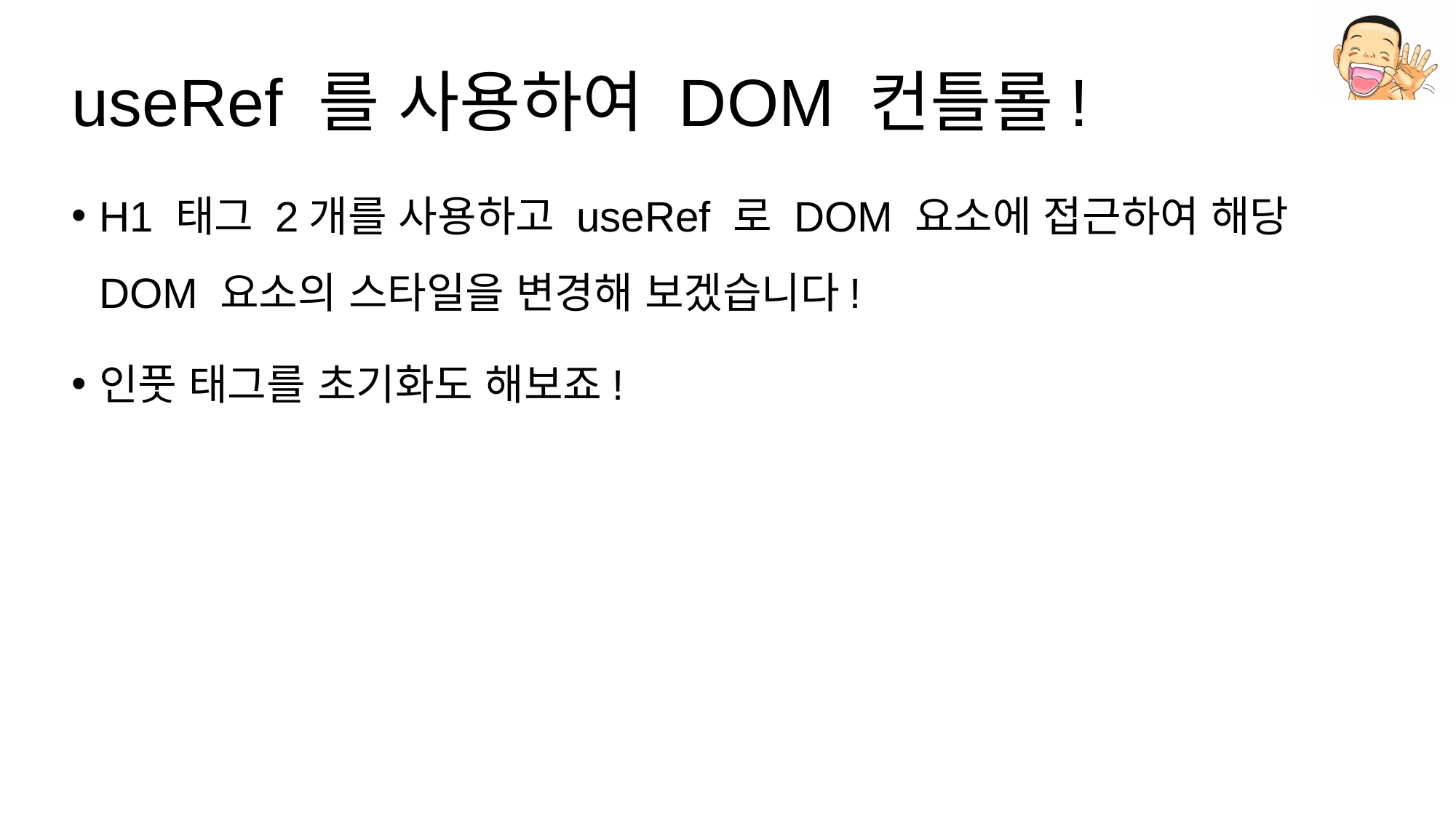

# useRef 를 사용하여 DOM 컨틀롤!
H1 태그 2개를 사용하고 useRef 로 DOM 요소에 접근하여 해당 DOM 요소의 스타일을 변경해 보겠습니다!
인풋 태그를 초기화도 해보죠!